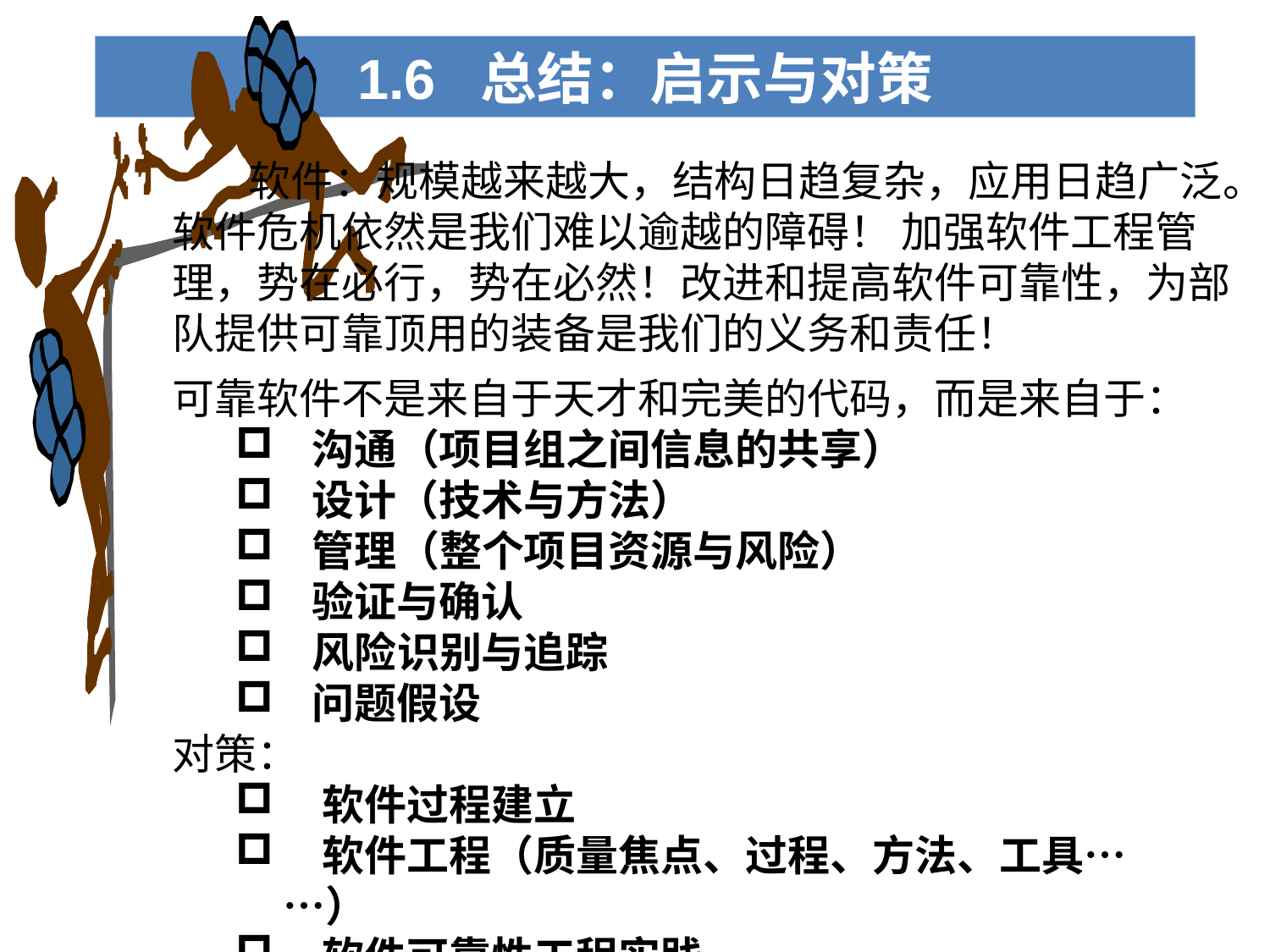

1.6  总结：启示与对策
       软件：规模越来越大，结构日趋复杂，应用日趋广泛。软件危机依然是我们难以逾越的障碍！ 加强软件工程管理，势在必行，势在必然！改进和提高软件可靠性，为部队提供可靠顶用的装备是我们的义务和责任！

可靠软件不是来自于天才和完美的代码，而是来自于：
  沟通（项目组之间信息的共享）
  设计（技术与方法）
  管理（整个项目资源与风险）
  验证与确认
  风险识别与追踪
  问题假设
对策：
   软件过程建立
   软件工程（质量焦点、过程、方法、工具……）
   软件可靠性工程实践